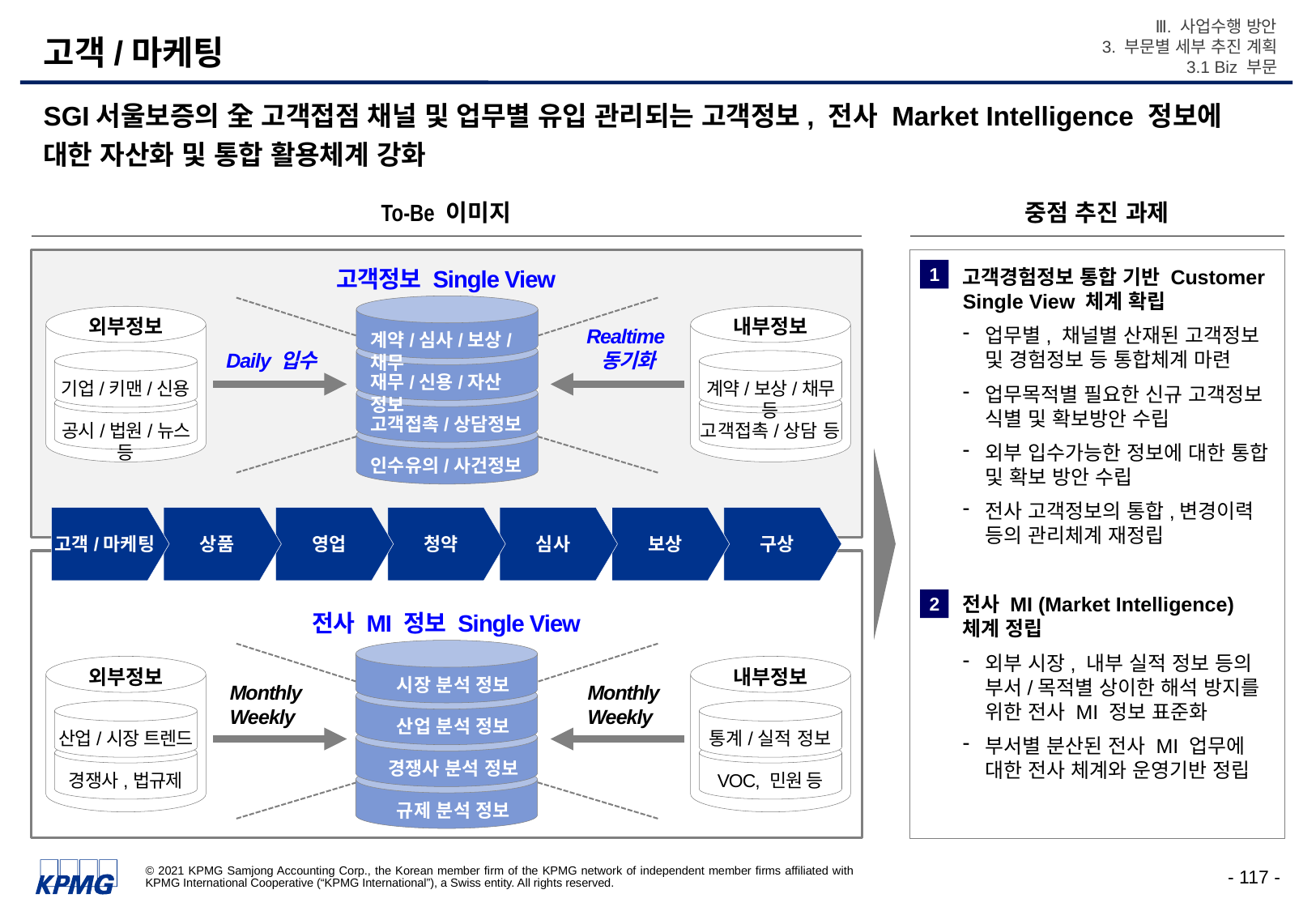

Ⅲ. 사업수행 방안
3. 부문별 세부 추진 계획
3.1 Biz 부문
# 고객/마케팅
SGI서울보증의 全 고객접점 채널 및 업무별 유입 관리되는 고객정보, 전사 Market Intelligence 정보에 대한 자산화 및 통합 활용체계 강화
To-Be 이미지
중점 추진 과제

고객경험정보 통합 기반 Customer Single View 체계 확립
업무별, 채널별 산재된 고객정보 및 경험정보 등 통합체계 마련
업무목적별 필요한 신규 고객정보 식별 및 확보방안 수립
외부 입수가능한 정보에 대한 통합 및 확보 방안 수립
전사 고객정보의 통합,변경이력 등의 관리체계 재정립

전사 MI (Market Intelligence) 체계 정립
외부 시장, 내부 실적 정보 등의 부서/목적별 상이한 해석 방지를 위한 전사 MI 정보 표준화
부서별 분산된 전사 MI 업무에 대한 전사 체계와 운영기반 정립
고객정보 Single View
1
계약/심사/보상/채무
재무/신용/자산 정보
고객접촉/상담정보
인수유의/사건정보

외부정보
내부정보
Realtime
동기화
Daily 입수
기업/키맨/신용
계약/보상/채무 등
공시/법원/뉴스 등
고객접촉/상담 등
고객/마케팅
상품
영업
청약
심사
보상
구상

2
전사 MI 정보 Single View
시장 분석 정보
산업 분석 정보
경쟁사 분석 정보
규제 분석 정보

외부정보
내부정보
Monthly
Weekly
Monthly
Weekly
산업/시장 트렌드
통계/실적 정보
경쟁사,법규제
VOC, 민원 등